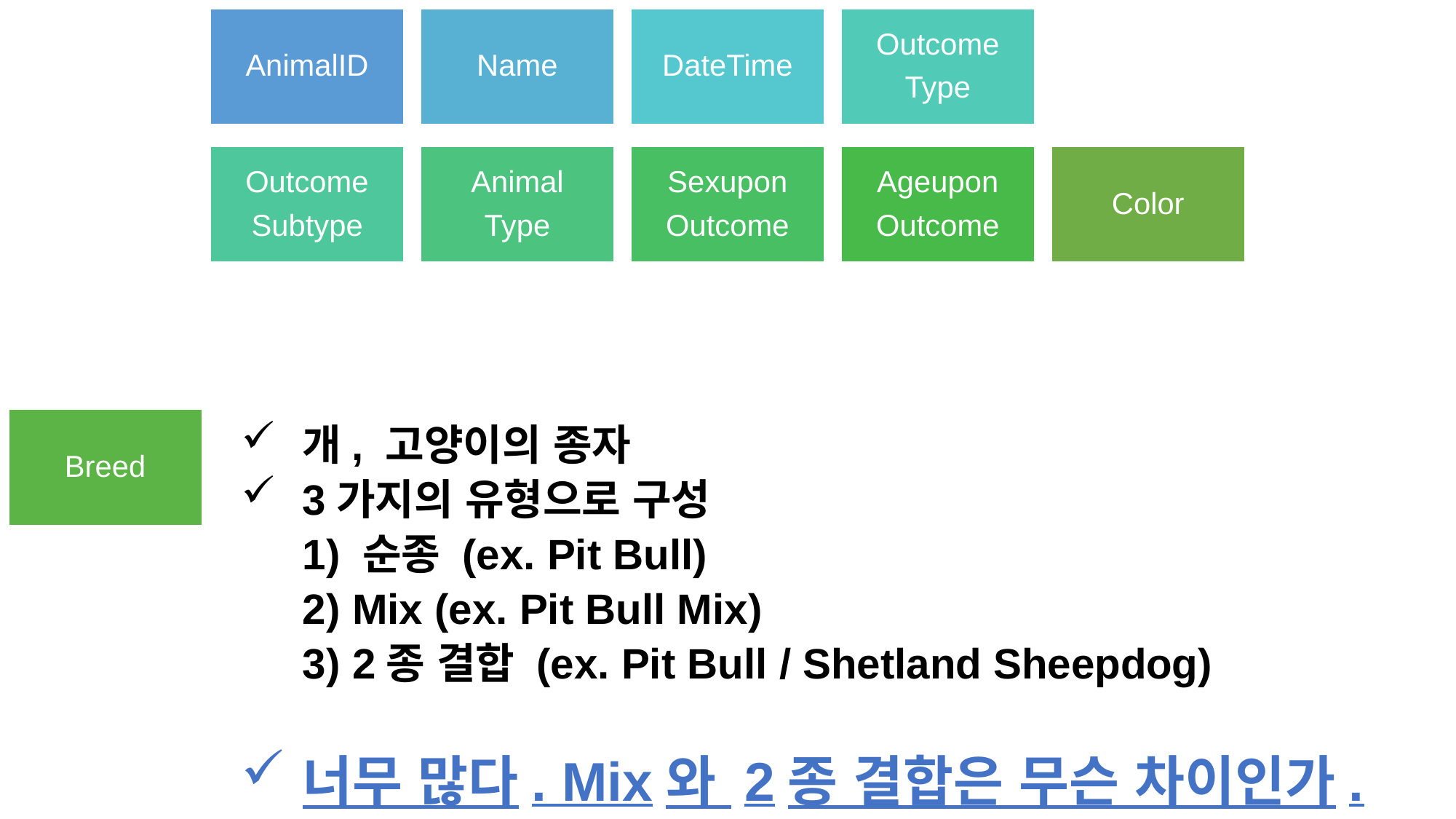

AnimalID
Name
DateTime
Outcome
Type
Outcome
Subtype
Animal
Type
Sexupon
Outcome
Ageupon
Outcome
Color
Breed
개, 고양이의 종자
3가지의 유형으로 구성
1) 순종 (ex. Pit Bull)
2) Mix (ex. Pit Bull Mix)
3) 2종 결합 (ex. Pit Bull / Shetland Sheepdog)
너무 많다. Mix와 2종 결합은 무슨 차이인가.